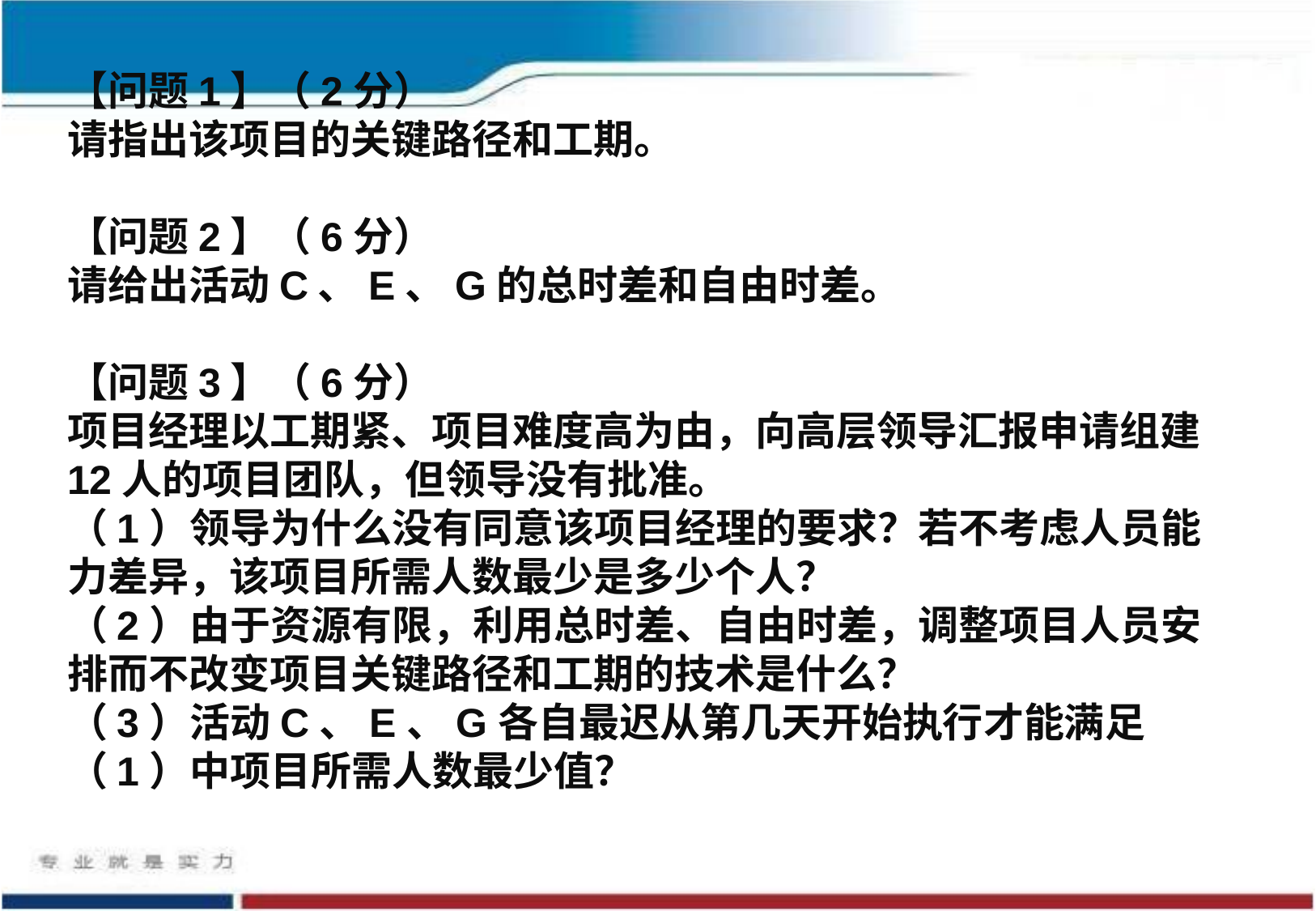

【问题1】（2分）
请指出该项目的关键路径和工期。

【问题2】（6分）
请给出活动C、E、G的总时差和自由时差。

【问题3】（6分）
项目经理以工期紧、项目难度高为由，向高层领导汇报申请组建12人的项目团队，但领导没有批准。 
（1）领导为什么没有同意该项目经理的要求？若不考虑人员能力差异，该项目所需人数最少是多少个人？ 
（2）由于资源有限，利用总时差、自由时差，调整项目人员安排而不改变项目关键路径和工期的技术是什么？ 
（3）活动C、E、G各自最迟从第几天开始执行才能满足（1）中项目所需人数最少值？